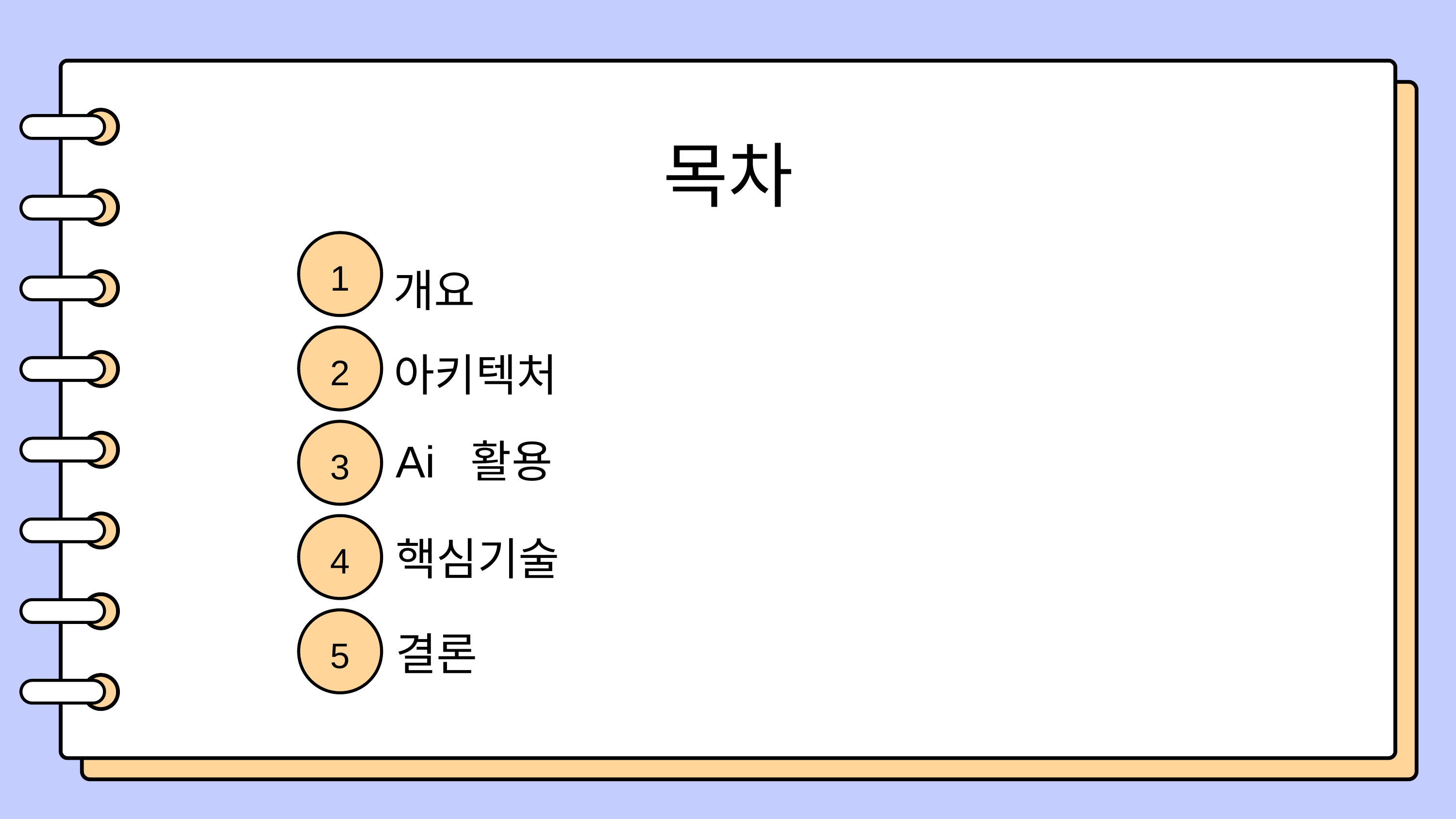

목차

1
개요

2
아키텍처

3
Ai  활용

4
핵심기술

5
결론